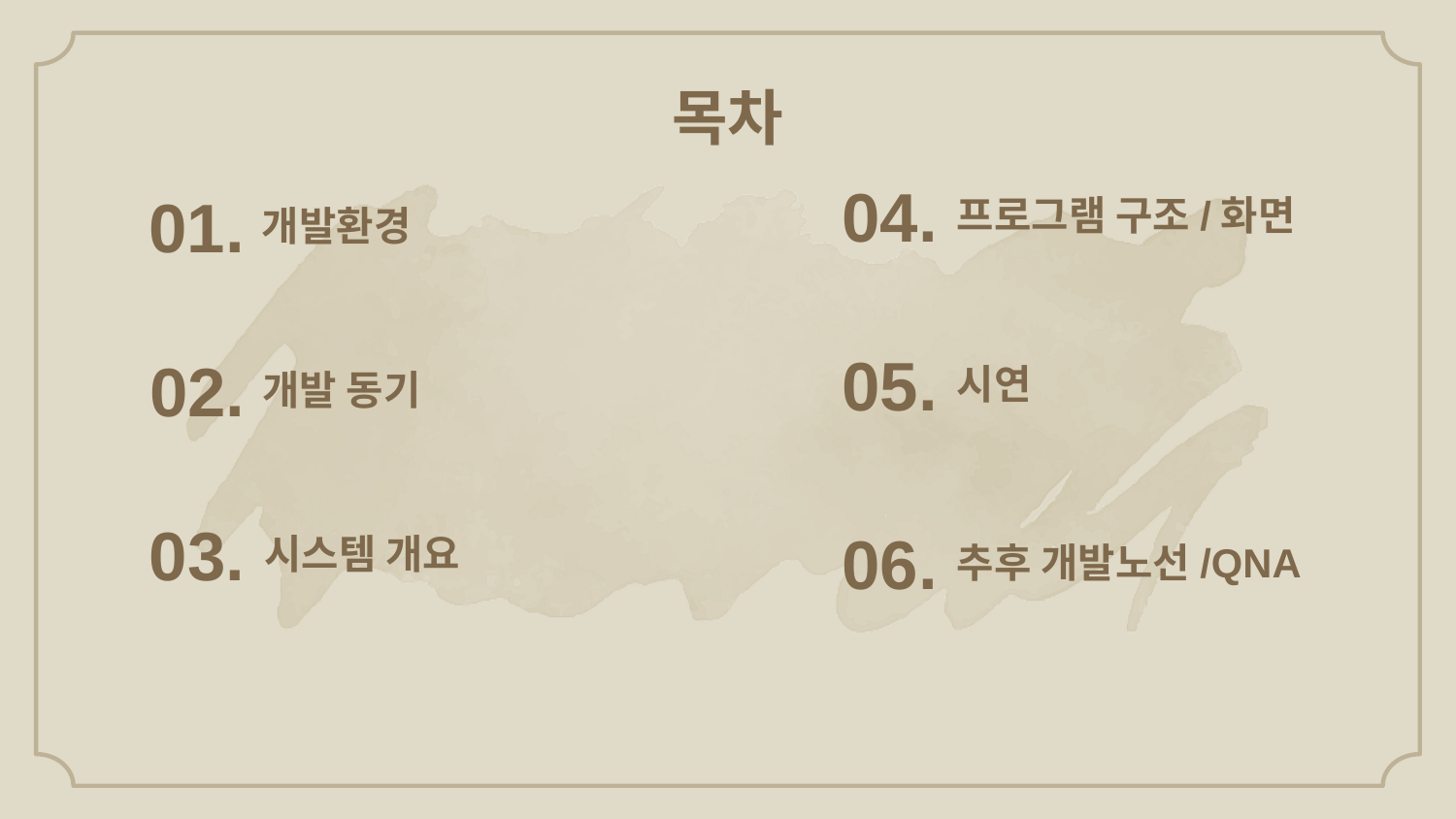

목차
04.
01.
프로그램 구조/화면
# 개발환경
05.
02.
시연
개발 동기
03.
06.
시스템 개요
추후 개발노선/QNA